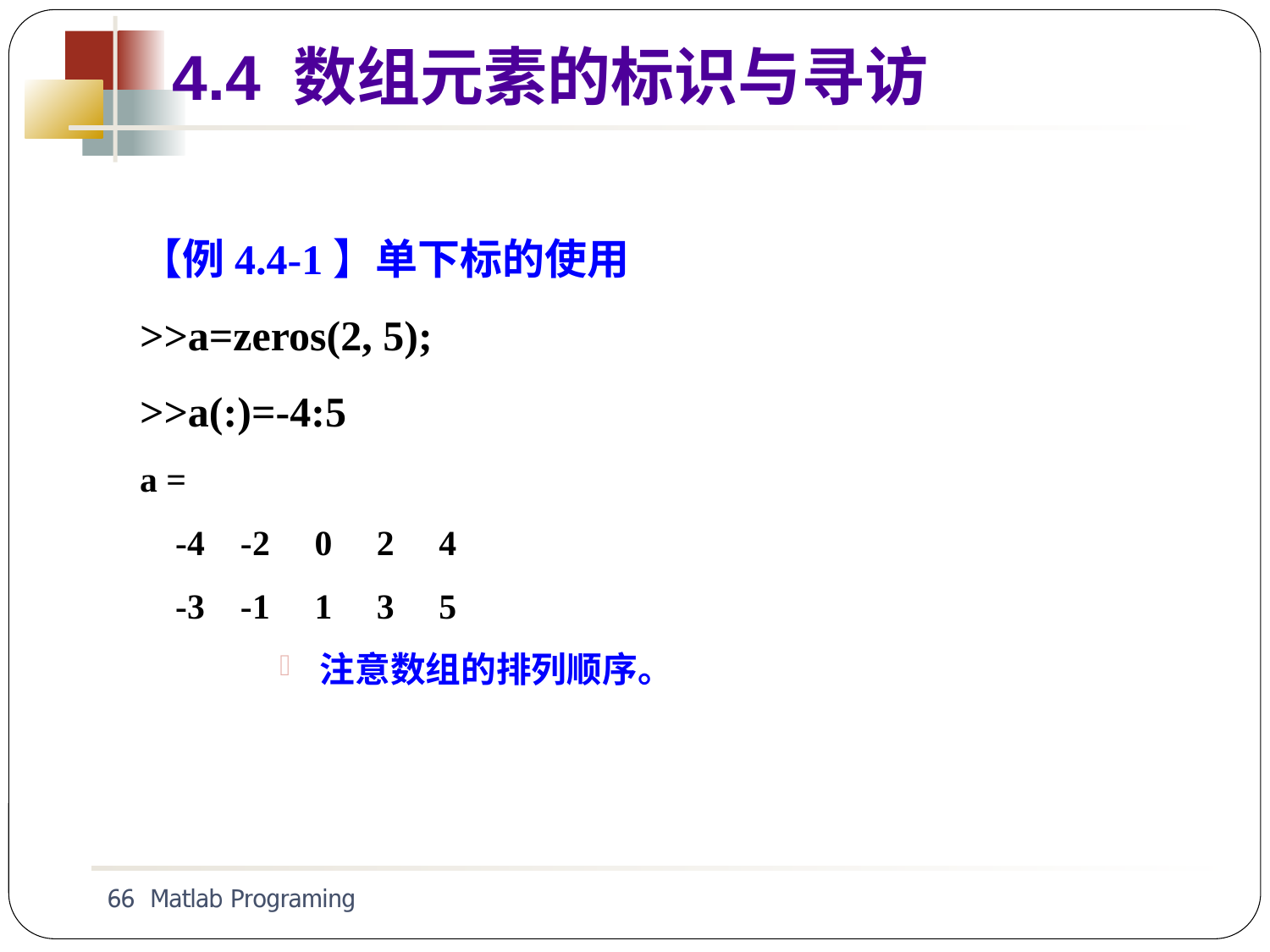

【例4.4-1】单下标的使用
>>a=zeros(2, 5);
>>a(:)=-4:5
a =
    -4    -2     0     2     4
    -3    -1     1     3     5
注意数组的排列顺序。
4.4 数组元素的标识与寻访

66  Matlab Programing